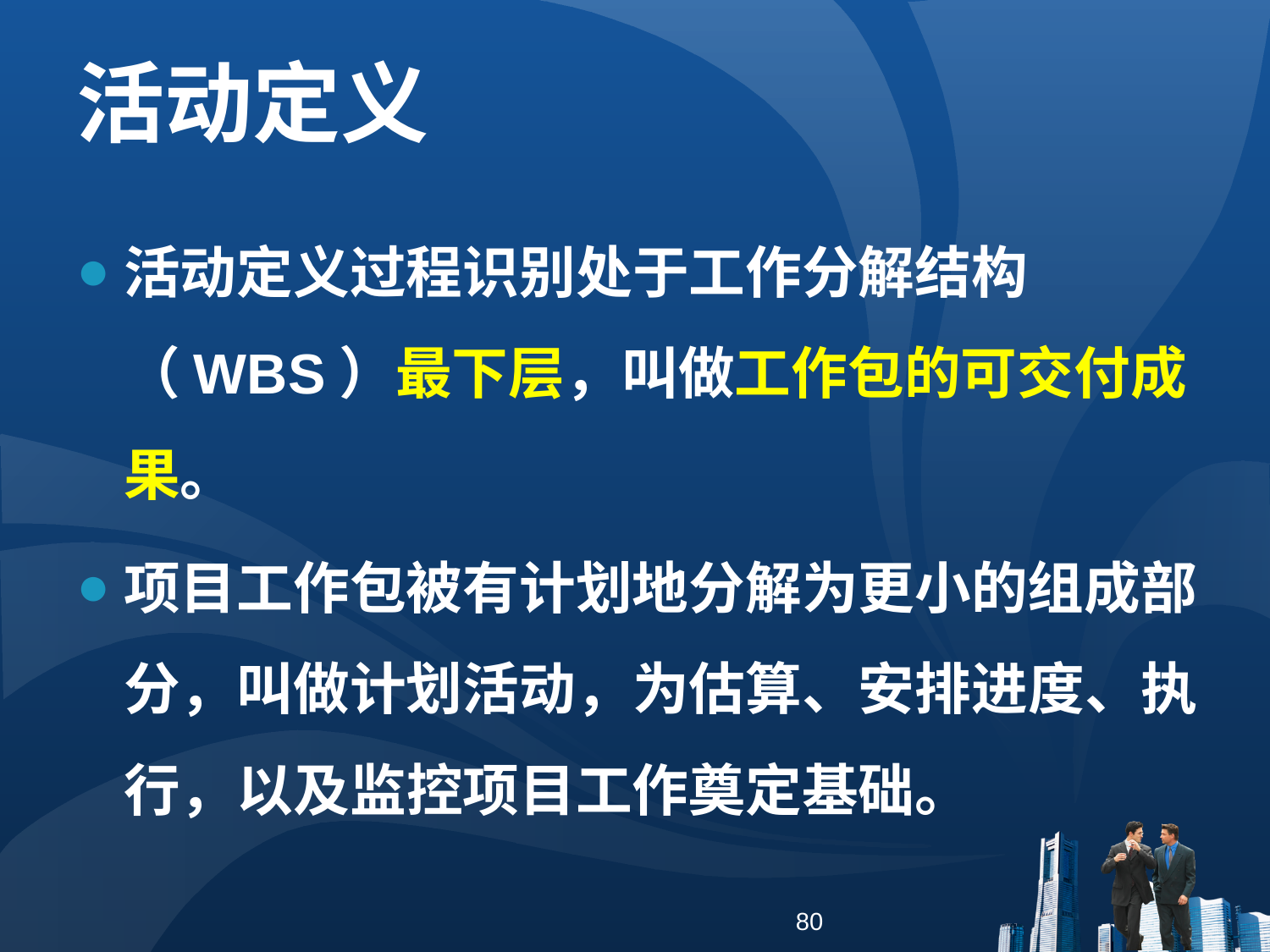

活动定义
活动定义过程识别处于工作分解结构（WBS）最下层，叫做工作包的可交付成果。
项目工作包被有计划地分解为更小的组成部分，叫做计划活动，为估算、安排进度、执行，以及监控项目工作奠定基础。
80